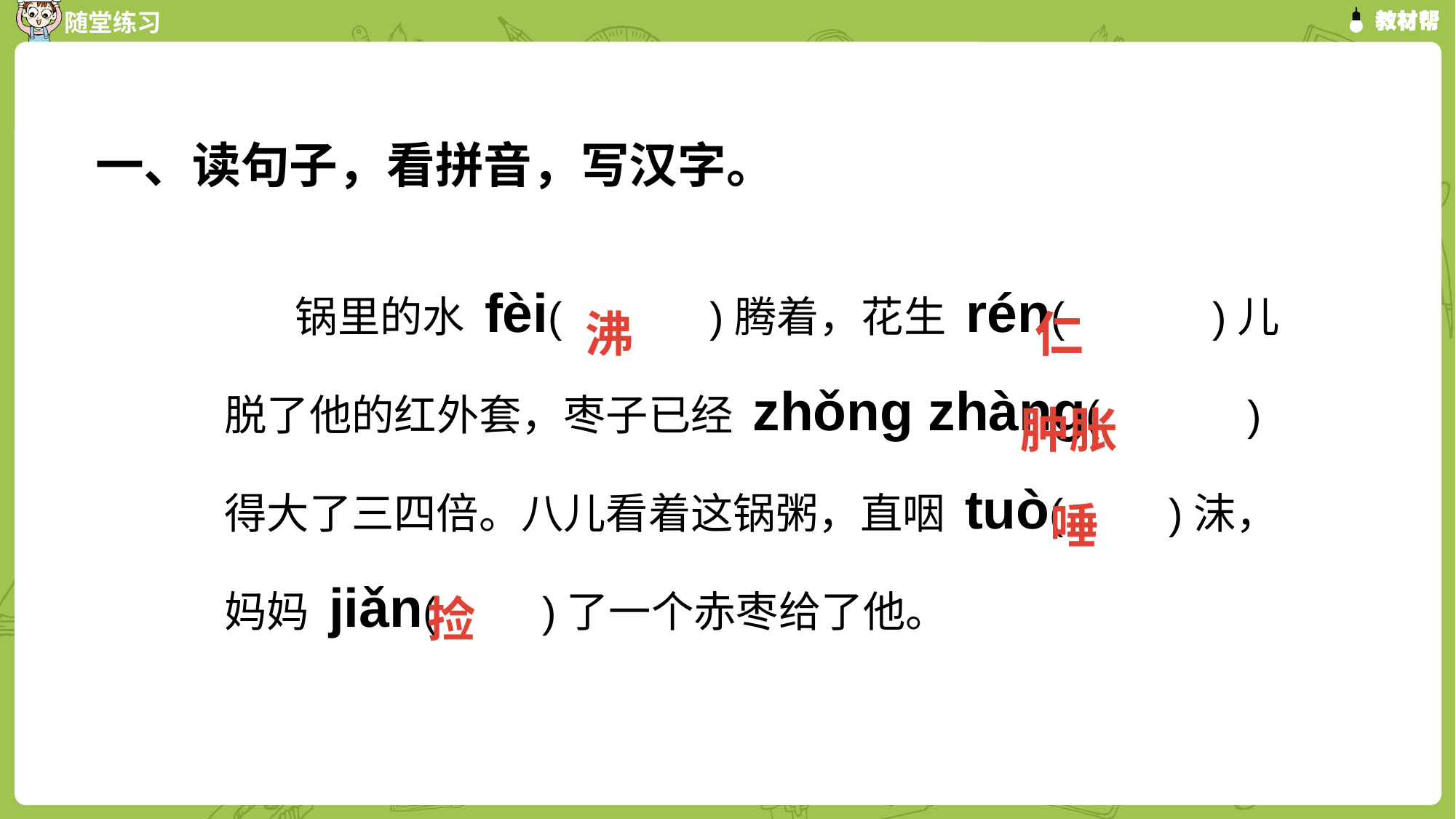

一、读句子，看拼音，写汉字。

　　　 锅里的水 fèi(　　　)腾着，花生 rén(　　　)儿
   脱了他的红外套，枣子已经 zhǒng zhàng(　　　)
   得大了三四倍。八儿看着这锅粥，直咽 tuò(　　)沫，
   妈妈 jiǎn(　　)了一个赤枣给了他。
沸
仁
肿胀
唾
捡